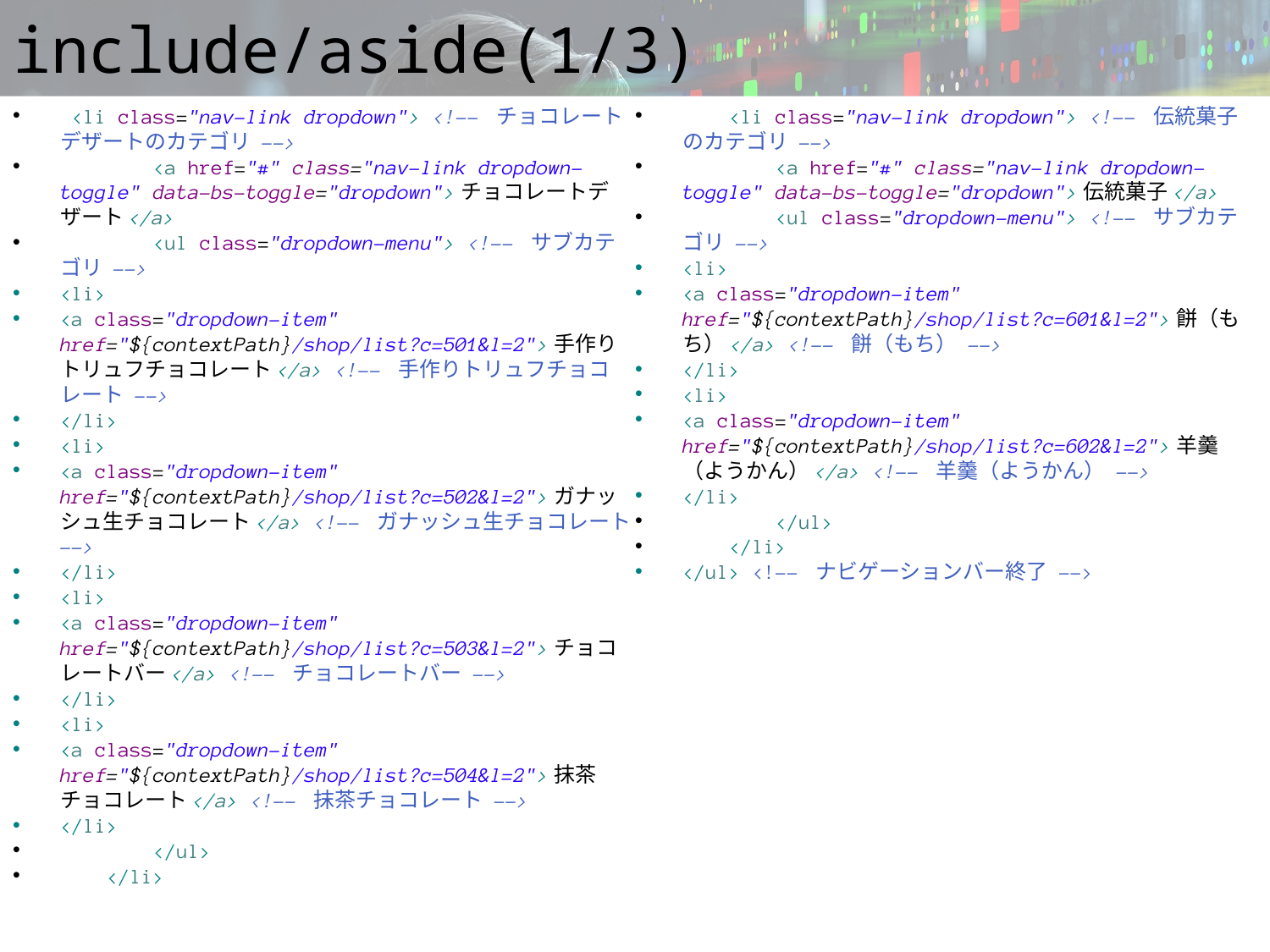

# include/aside(1/3)
 <li class="nav-link dropdown"> <!-- チョコレートデザートのカテゴリ -->
        <a href="#" class="nav-link dropdown-toggle" data-bs-toggle="dropdown">チョコレートデザート</a>
        <ul class="dropdown-menu"> <!-- サブカテゴリ -->
<li>
<a class="dropdown-item" href="${contextPath}/shop/list?c=501&l=2">手作りトリュフチョコレート</a> <!-- 手作りトリュフチョコレート -->
</li>
<li>
<a class="dropdown-item" href="${contextPath}/shop/list?c=502&l=2">ガナッシュ生チョコレート</a> <!-- ガナッシュ生チョコレート -->
</li>
<li>
<a class="dropdown-item" href="${contextPath}/shop/list?c=503&l=2">チョコレートバー</a> <!-- チョコレートバー -->
</li>
<li>
<a class="dropdown-item" href="${contextPath}/shop/list?c=504&l=2">抹茶チョコレート</a> <!-- 抹茶チョコレート -->
</li>
        </ul>
    </li>

    <li class="nav-link dropdown"> <!-- 伝統菓子のカテゴリ -->
        <a href="#" class="nav-link dropdown-toggle" data-bs-toggle="dropdown">伝統菓子</a>
        <ul class="dropdown-menu"> <!-- サブカテゴリ -->
<li>
<a class="dropdown-item" href="${contextPath}/shop/list?c=601&l=2">餅（もち）</a> <!-- 餅（もち） -->
</li>
<li>
<a class="dropdown-item" href="${contextPath}/shop/list?c=602&l=2">羊羹（ようかん）</a> <!-- 羊羹（ようかん） -->
</li>
        </ul>
    </li>
</ul> <!-- ナビゲーションバー終了 -->